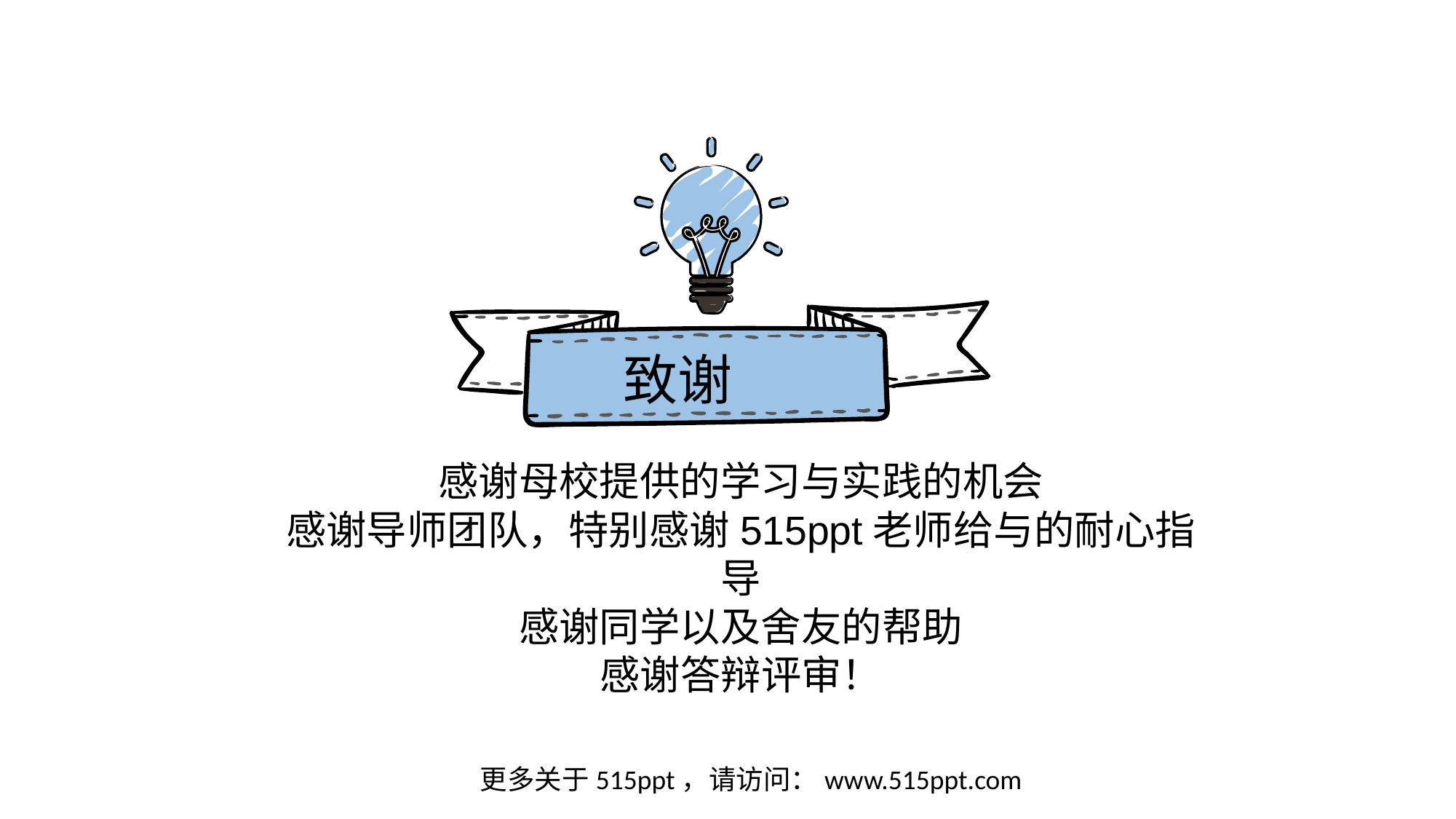

致谢
感谢母校提供的学习与实践的机会
感谢导师团队，特别感谢515ppt老师给与的耐心指导
感谢同学以及舍友的帮助
感谢答辩评审！
更多关于515ppt，请访问：www.515ppt.com